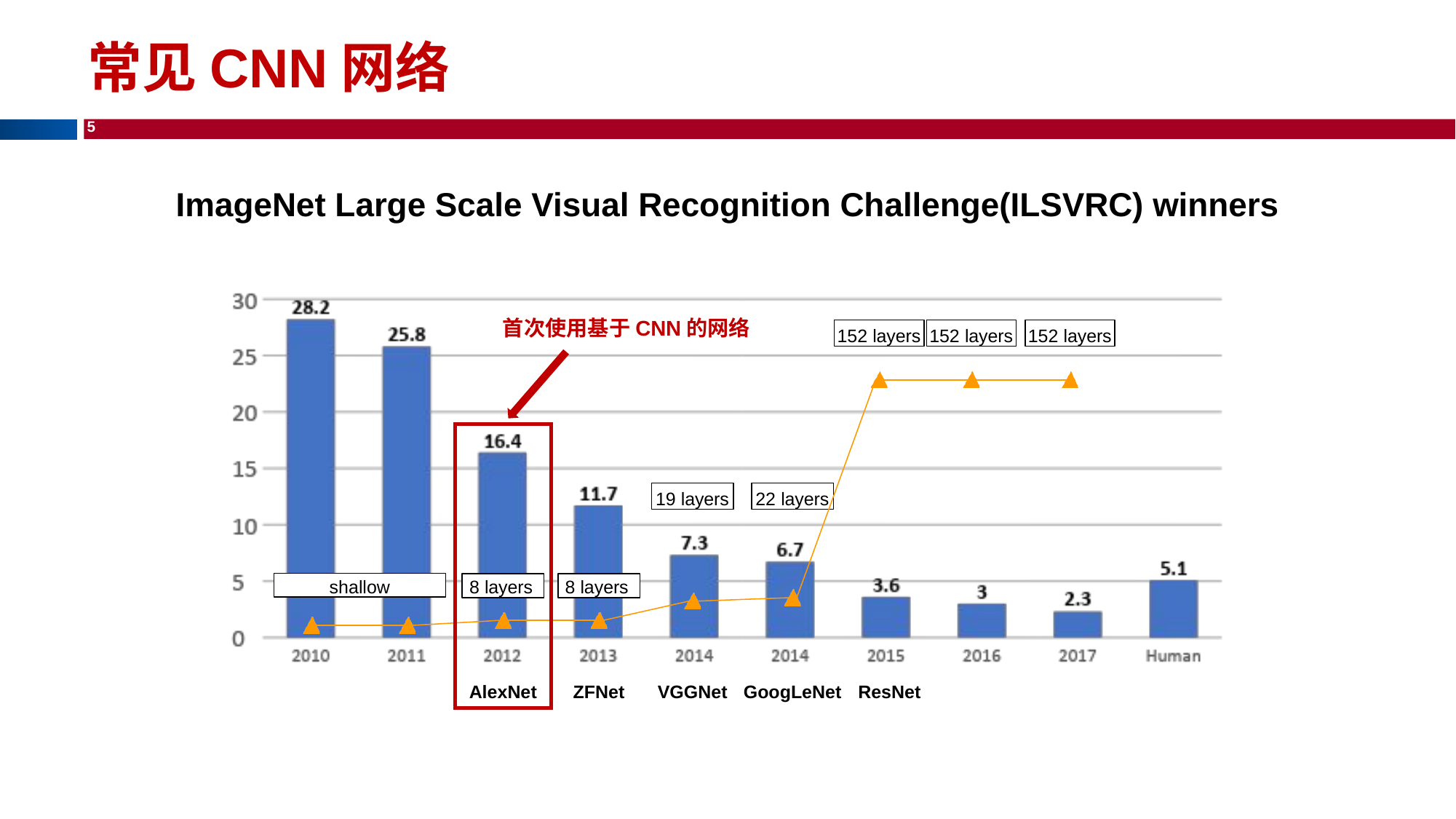

# 常见CNN网络
ImageNet Large Scale Visual Recognition Challenge(ILSVRC) winners

首次使用基于CNN的网络
152 layers
152 layers
152 layers

19 layers
22 layers
shallow
8 layers
8 layers

AlexNet
ZFNet
VGGNet
GoogLeNet
ResNet